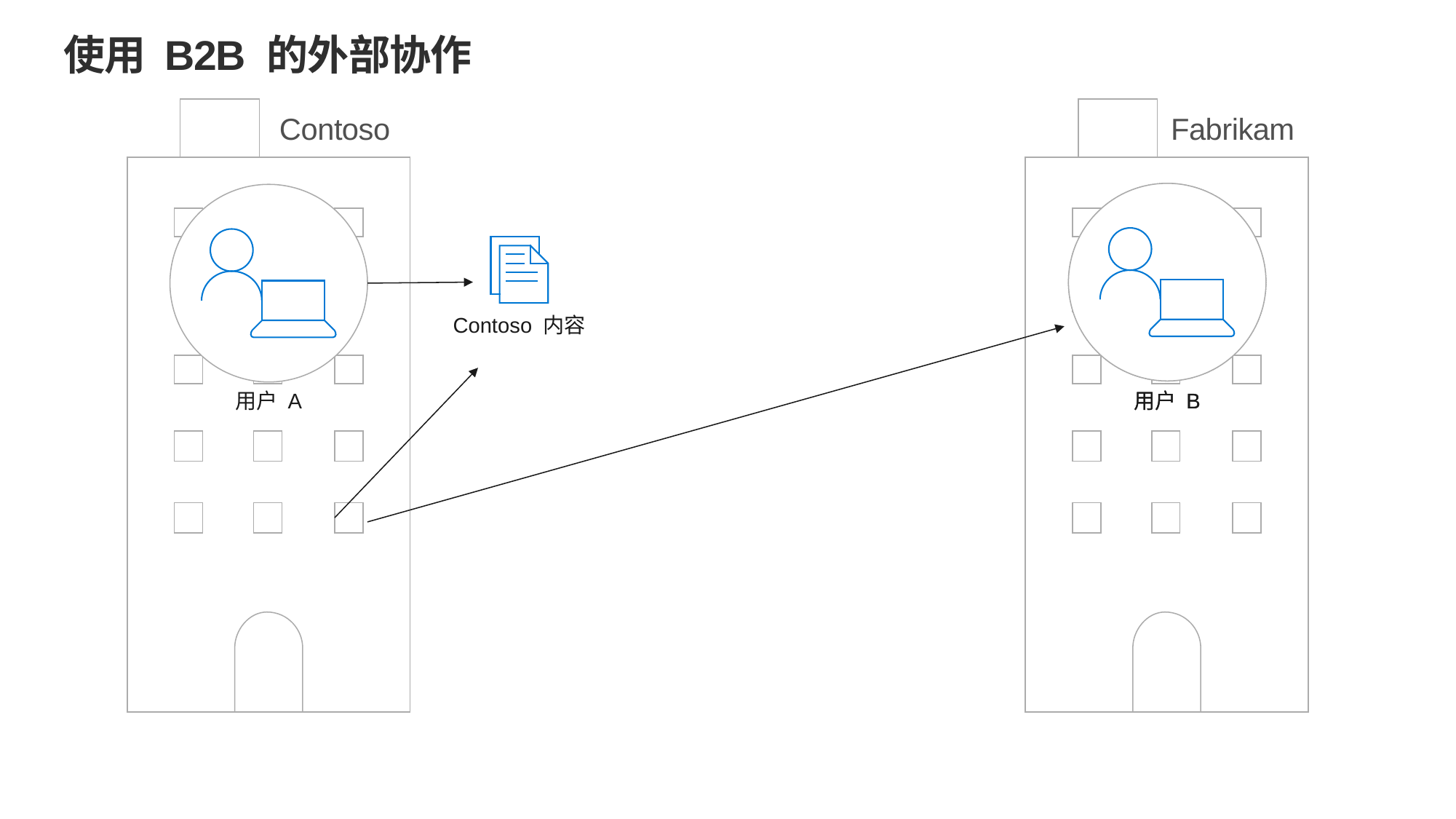

# 使用 B2B 的外部协作

Contoso
Fabrikam

用户 B

Contoso 内容
用户 A
用户 B